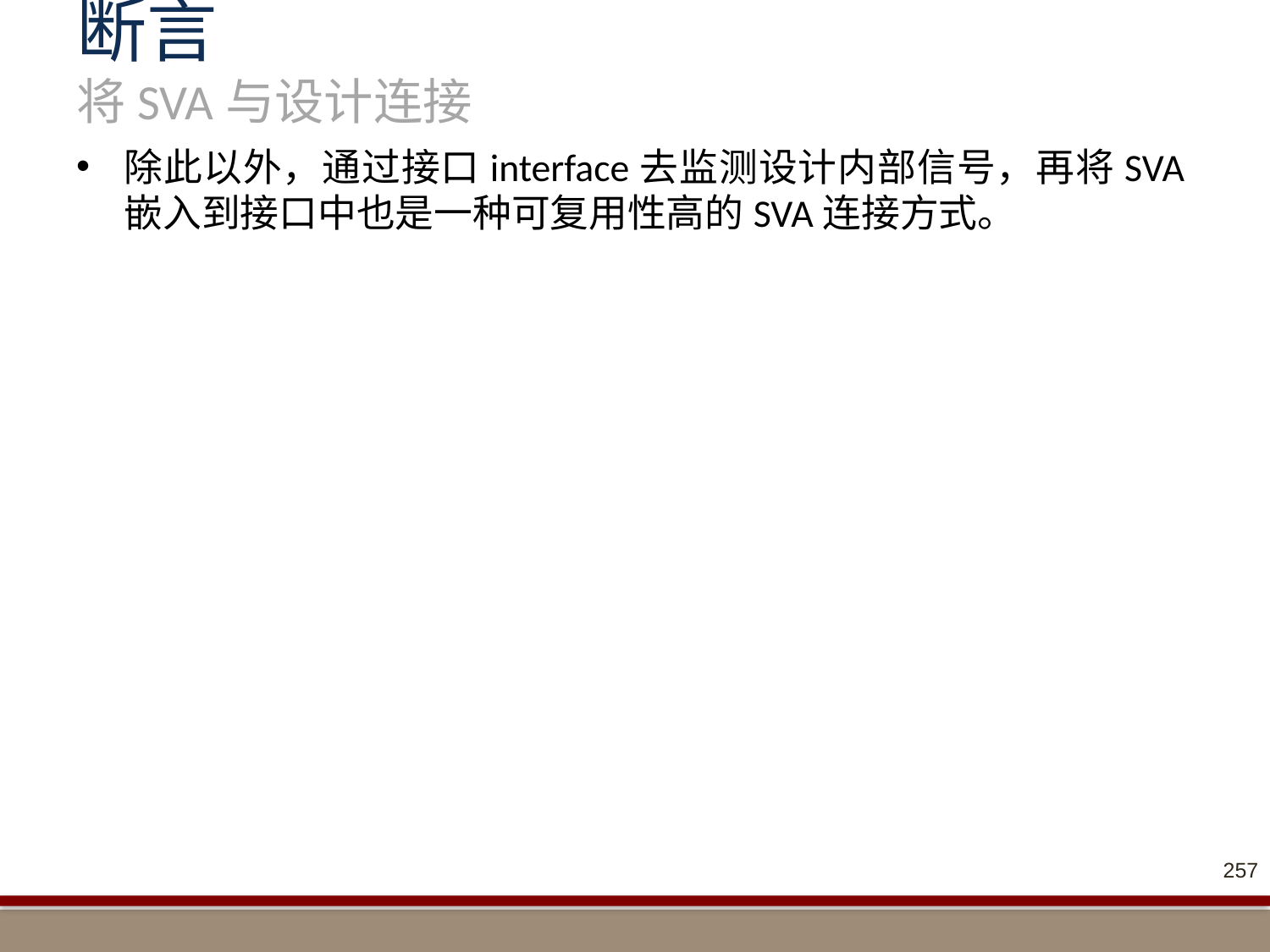

# 断言 将SVA与设计连接
除此以外，通过接口interface去监测设计内部信号，再将SVA嵌入到接口中也是一种可复用性高的SVA连接方式。
257